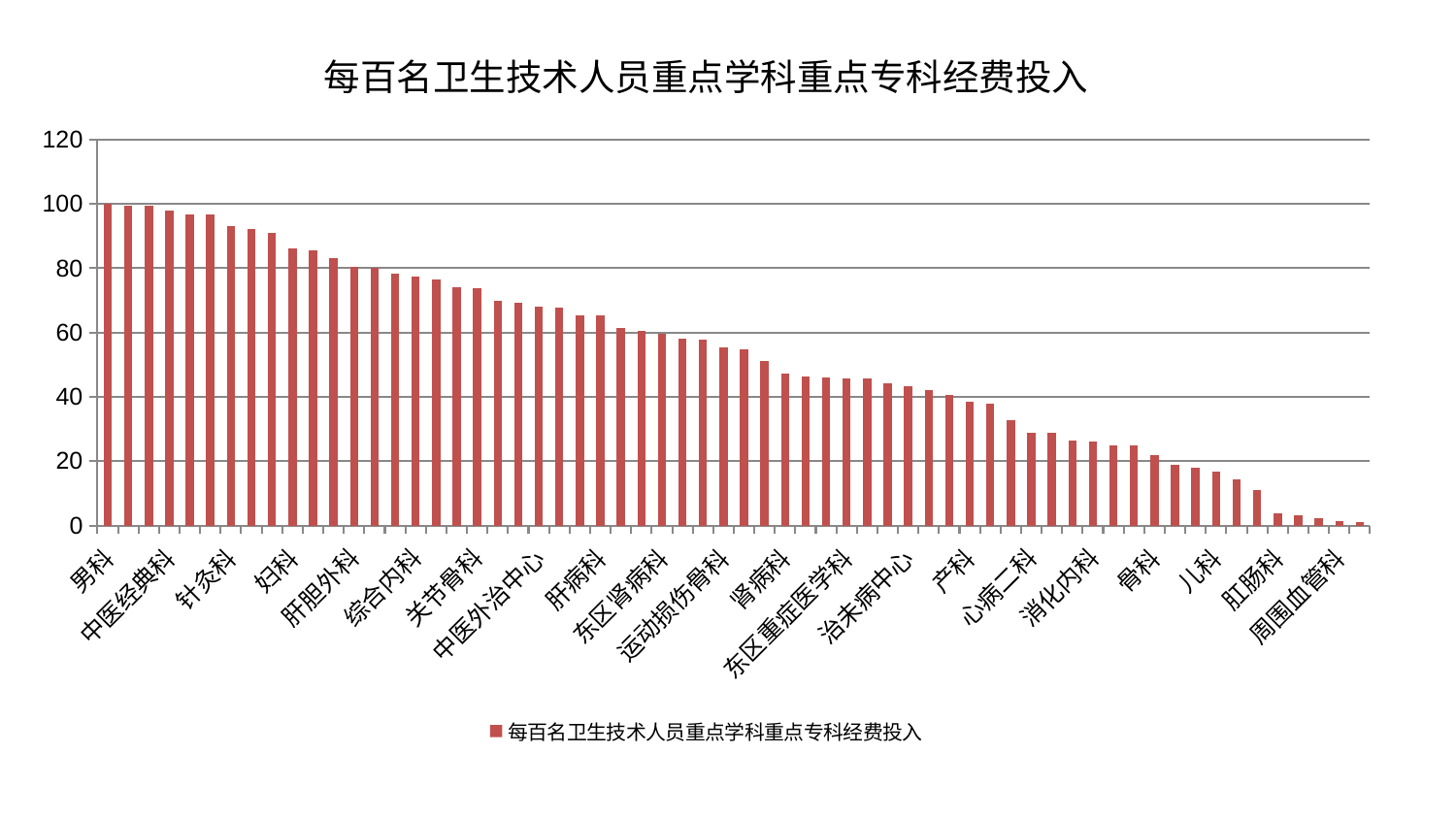

### Chart: 每百名卫生技术人员重点学科重点专科经费投入

| Category | 每百名卫生技术人员重点学科重点专科经费投入 |
|---|---|
| 男科 | 99.99999999999999 |
| 脑病三科 | 99.50242855227329 |
| 小儿推拿科 | 99.40731839680245 |
| 中医经典科 | 97.81951864970166 |
| 内分泌科 | 96.83358485826315 |
| 胸外科 | 96.77676083053431 |
| 针灸科 | 93.1415345408808 |
| 普通外科 | 92.14732873252015 |
| 脑病二科 | 90.93135403803197 |
| 妇科 | 86.31558603167849 |
| 乳腺甲状腺外科 | 85.46222006142331 |
| 康复科 | 83.2869318659061 |
| 肝胆外科 | 80.3069498535755 |
| 显微骨科 | 80.13900329271283 |
| 眼科 | 78.34630132086464 |
| 综合内科 | 77.46689863362815 |
| 推拿科 | 76.4879922794423 |
| 呼吸内科 | 74.01358509346915 |
| 关节骨科 | 73.91180035653845 |
| 美容皮肤科 | 69.84925810475201 |
| 心血管内科 | 69.34305101599445 |
| 中医外治中心 | 68.01157578024502 |
| 妇二科 | 67.84534770980977 |
| 创伤骨科 | 65.45268085385317 |
| 肝病科 | 65.21163486667045 |
| 血液科 | 61.32929334173109 |
| 风湿病科 | 60.47533608029653 |
| 东区肾病科 | 59.488551233317935 |
| 医院 | 58.236758689906466 |
| 身心医学科 | 57.805469751498805 |
| 运动损伤骨科 | 55.30887319349777 |
| 肿瘤内科 | 54.68813480850935 |
| 重症医学科 | 51.11714650841655 |
| 肾病科 | 47.15998600909556 |
| 西区重症医学科 | 46.3008817178353 |
| 微创骨科 | 46.09897666328528 |
| 东区重症医学科 | 45.638934259382125 |
| 脾胃科消化科合并 | 45.63185747577305 |
| 神经内科 | 44.25620614593953 |
| 治未病中心 | 43.17668921059329 |
| 皮肤科 | 41.96803043987888 |
| 妇科妇二科合并 | 40.45408907279846 |
| 产科 | 38.48416041340559 |
| 脾胃病科 | 37.887844151283936 |
| 口腔科 | 32.73880974669413 |
| 心病二科 | 28.91735652123864 |
| 心病四科 | 28.88199635198195 |
| 脑病一科 | 26.537171213872742 |
| 消化内科 | 26.109129646992447 |
| 神经外科 | 24.91477677582854 |
| 泌尿外科 | 24.828821715052488 |
| 骨科 | 21.735572298948494 |
| 脊柱骨科 | 18.94825319419039 |
| 小儿骨科 | 18.043020746488455 |
| 儿科 | 16.6826463426917 |
| 心病三科 | 14.239390885222386 |
| 耳鼻喉科 | 11.083952602697229 |
| 肛肠科 | 3.645443073846446 |
| 肾脏内科 | 3.100788138661327 |
| 老年医学科 | 2.1895455716970913 |
| 周围血管科 | 1.430742320115242 |
| 心病一科 | 0.9643285802349643 |
198